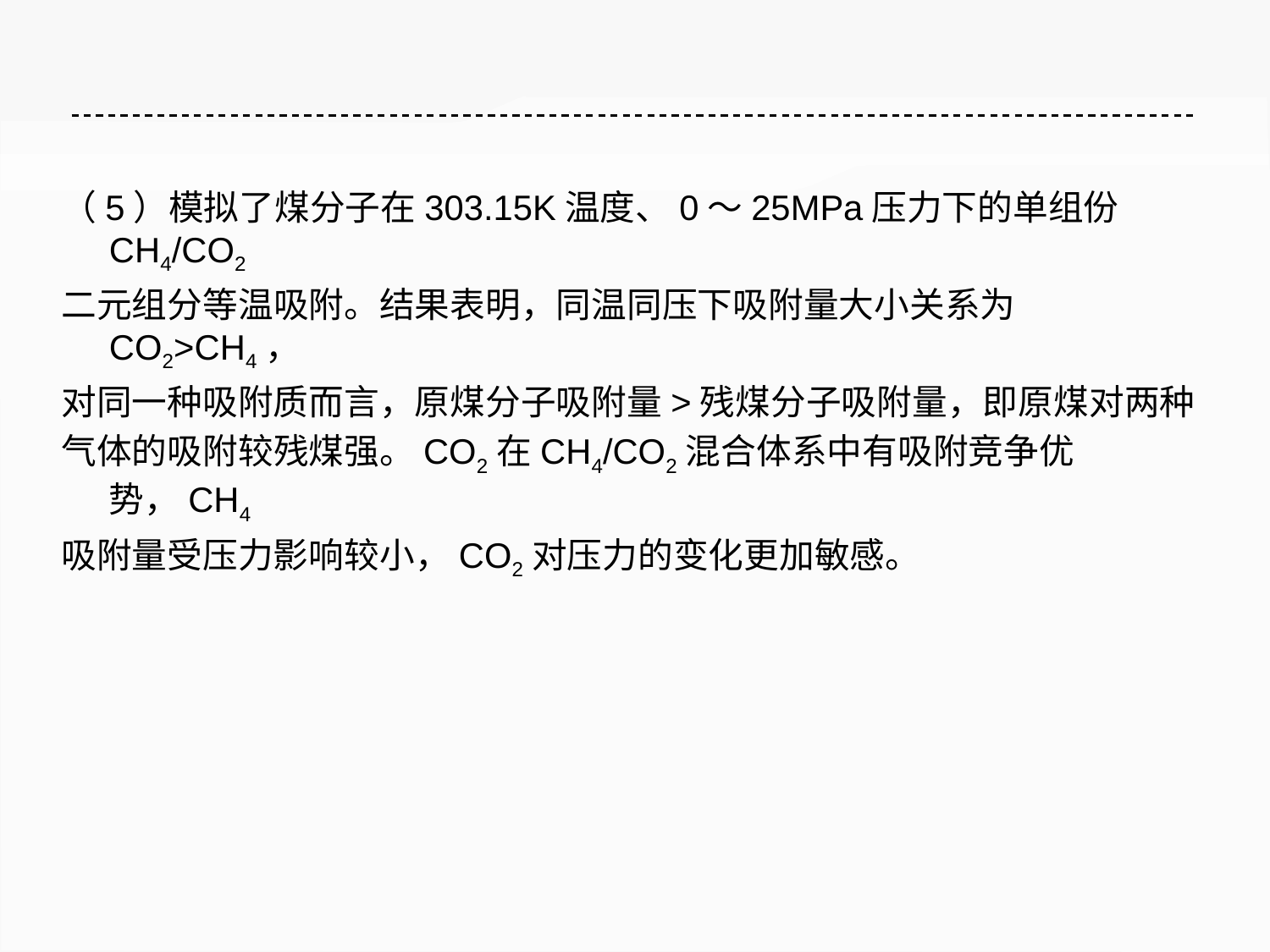

（5）模拟了煤分子在303.15K温度、0～25MPa压力下的单组份CH4/CO2
二元组分等温吸附。结果表明，同温同压下吸附量大小关系为CO2>CH4，
对同一种吸附质而言，原煤分子吸附量>残煤分子吸附量，即原煤对两种
气体的吸附较残煤强。CO2在CH4/CO2混合体系中有吸附竞争优势，CH4
吸附量受压力影响较小，CO2对压力的变化更加敏感。